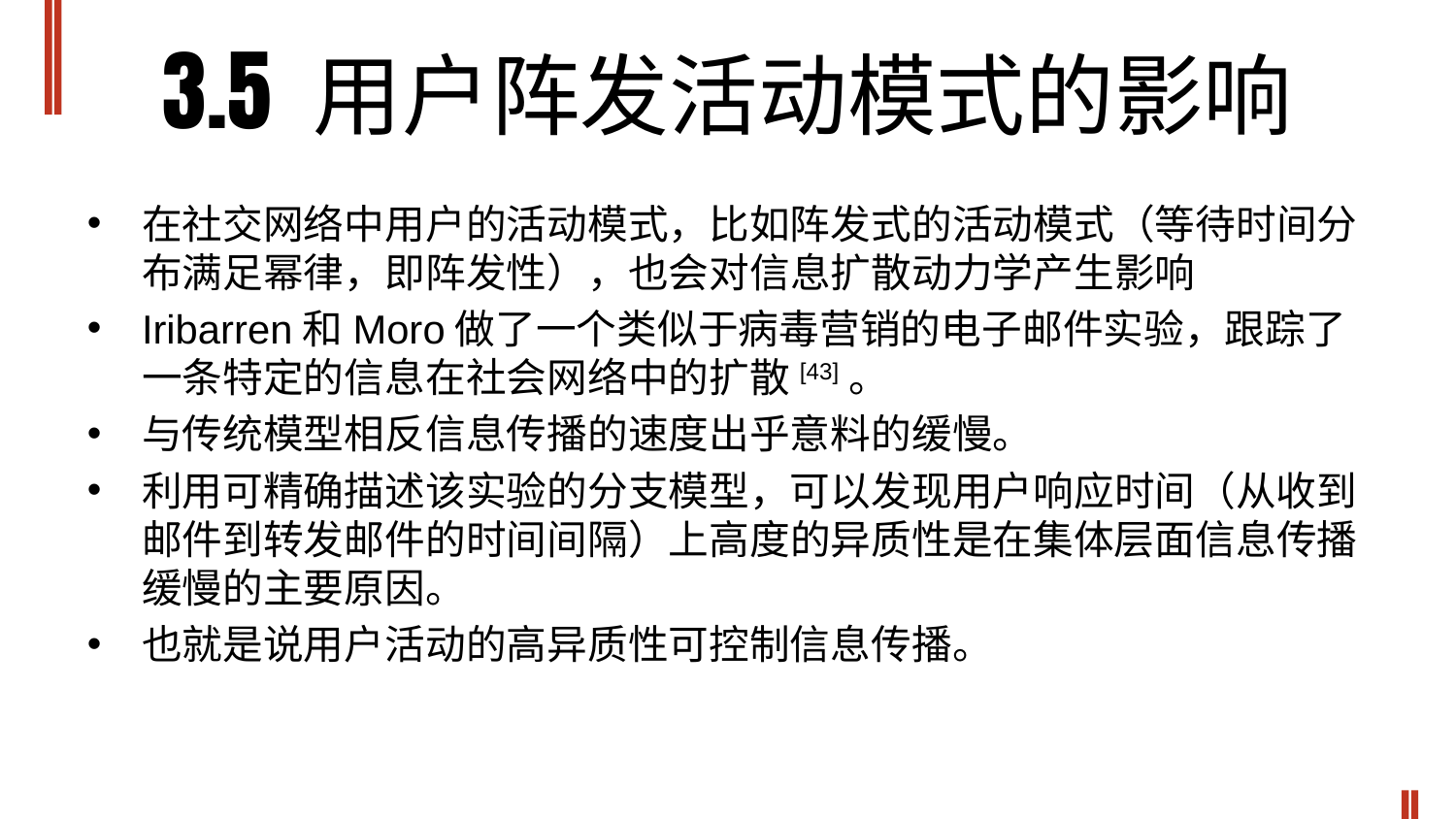

# 3.5 用户阵发活动模式的影响
在社交网络中用户的活动模式，比如阵发式的活动模式（等待时间分布满足幂律，即阵发性），也会对信息扩散动力学产生影响
Iribarren和Moro做了一个类似于病毒营销的电子邮件实验，跟踪了一条特定的信息在社会网络中的扩散[43]。
与传统模型相反信息传播的速度出乎意料的缓慢。
利用可精确描述该实验的分支模型，可以发现用户响应时间（从收到邮件到转发邮件的时间间隔）上高度的异质性是在集体层面信息传播缓慢的主要原因。
也就是说用户活动的高异质性可控制信息传播。